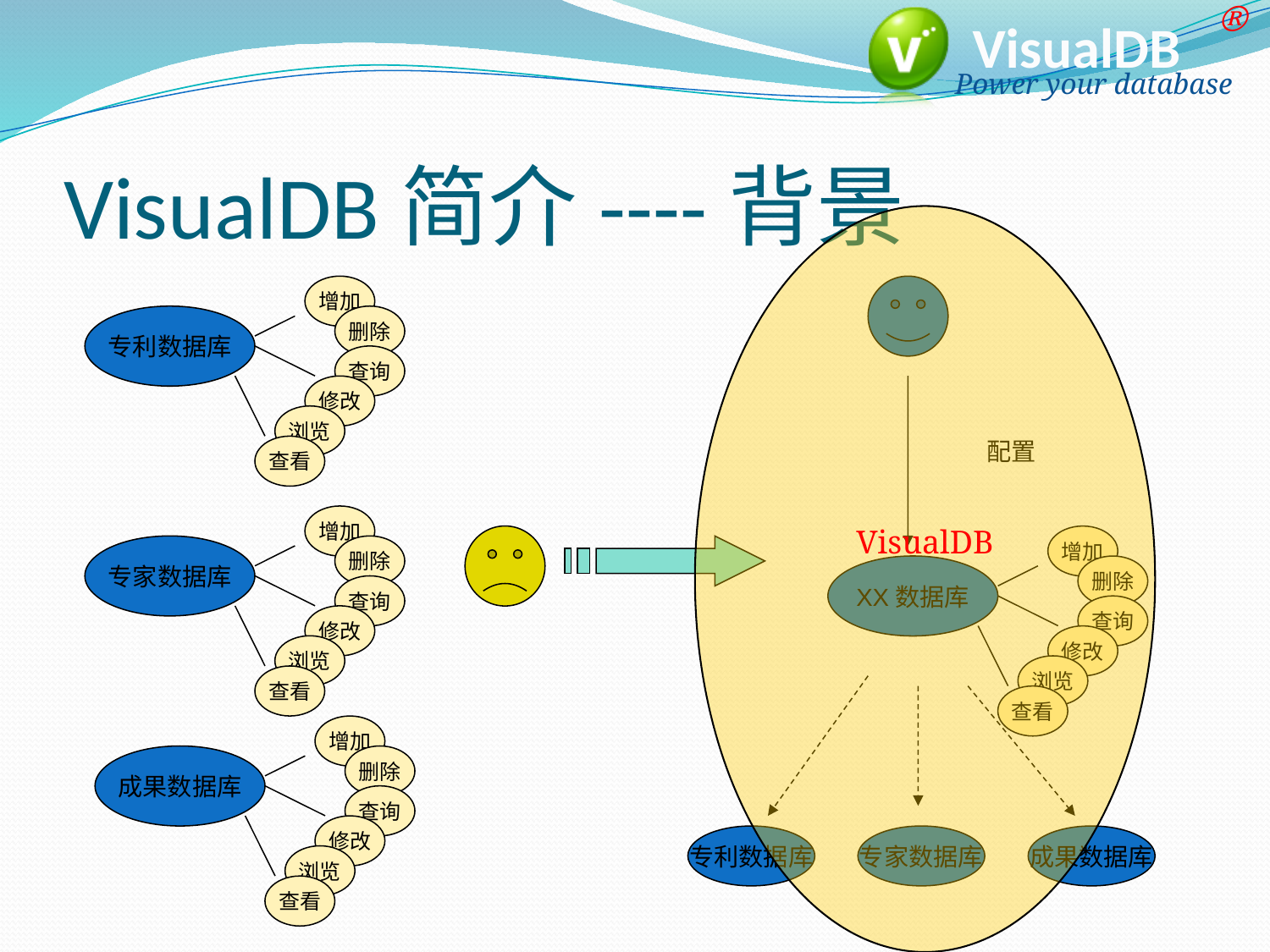

# VisualDB简介----背景
VisualDB

增加
专利数据库
删除

查询

修改
浏览
查看

配置
增加
专家数据库
删除

查询

修改
浏览
查看

增加
XX数据库
删除

查询

修改
浏览
查看

增加
成果数据库
删除

查询

修改
浏览
查看
专利数据库
专家数据库
成果数据库